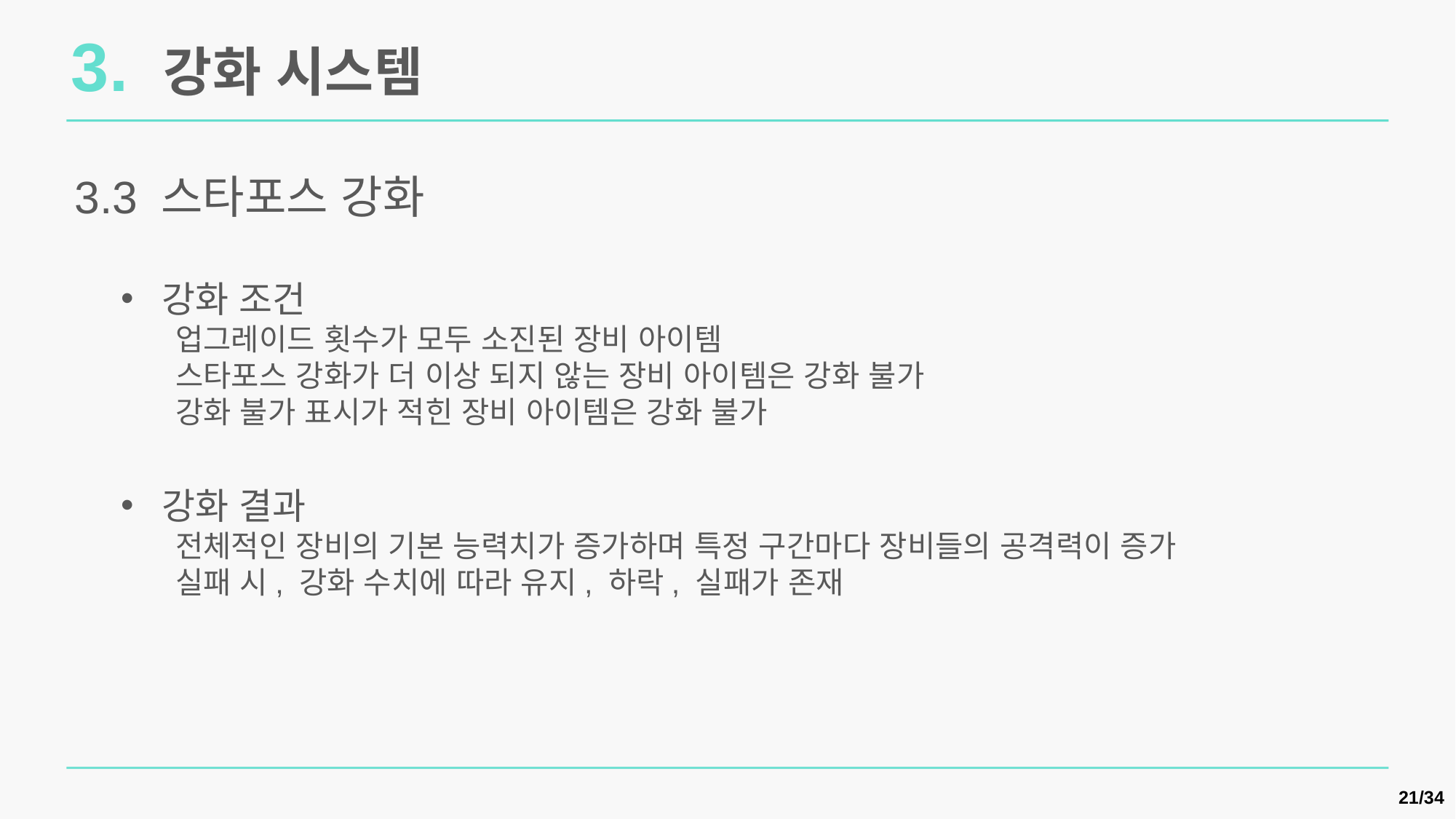

3. 강화 시스템

3.3 스타포스 강화
강화 조건
업그레이드 횟수가 모두 소진된 장비 아이템
스타포스 강화가 더 이상 되지 않는 장비 아이템은 강화 불가
강화 불가 표시가 적힌 장비 아이템은 강화 불가
강화 결과
전체적인 장비의 기본 능력치가 증가하며 특정 구간마다 장비들의 공격력이 증가
실패 시, 강화 수치에 따라 유지, 하락, 실패가 존재

21/34